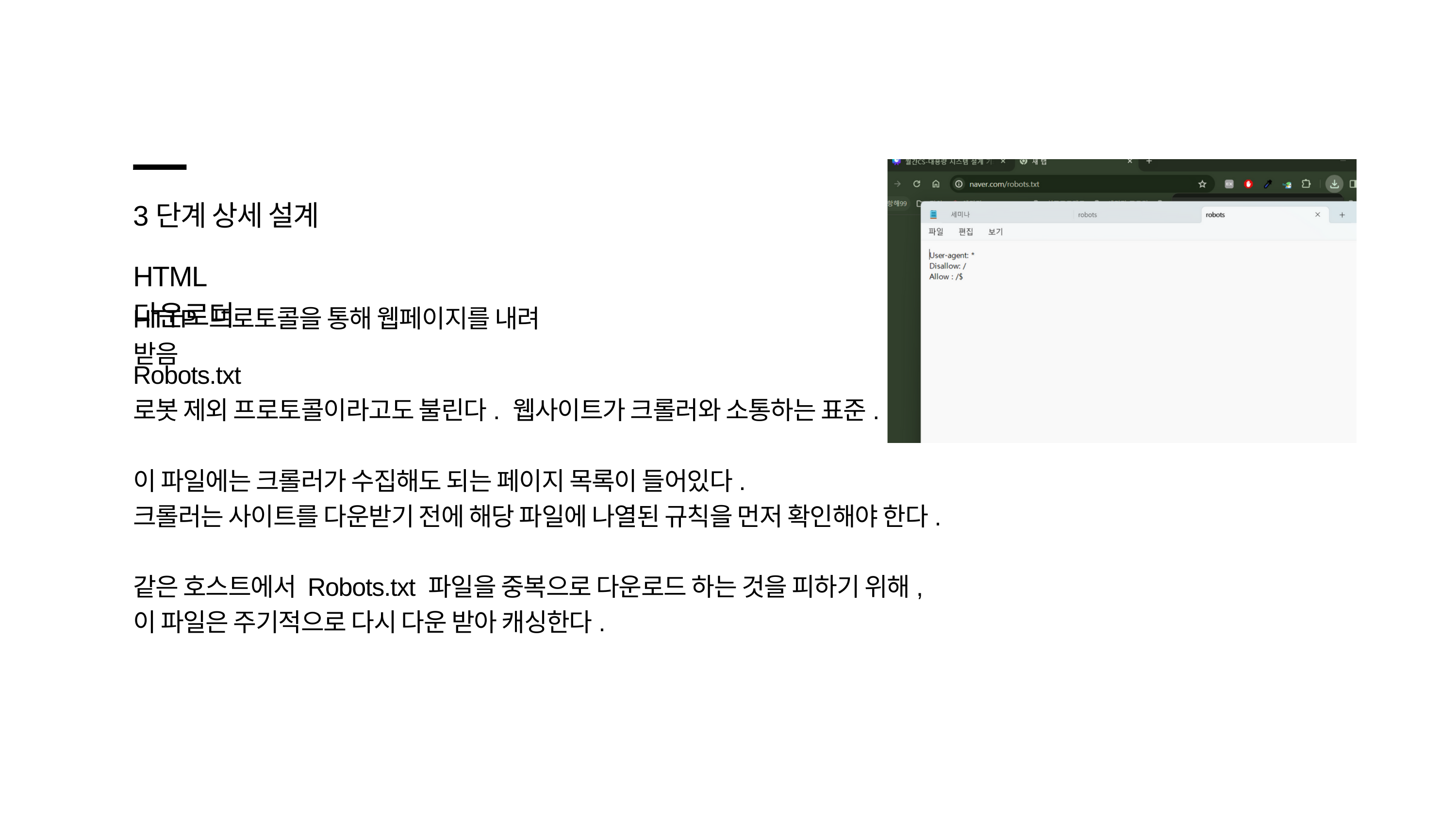

3단계 상세 설계
HTML 다운로더
HTTP 프로토콜을 통해 웹페이지를 내려 받음
Robots.txt
로봇 제외 프로토콜이라고도 불린다. 웹사이트가 크롤러와 소통하는 표준.

이 파일에는 크롤러가 수집해도 되는 페이지 목록이 들어있다.
크롤러는 사이트를 다운받기 전에 해당 파일에 나열된 규칙을 먼저 확인해야 한다.

같은 호스트에서 Robots.txt 파일을 중복으로 다운로드 하는 것을 피하기 위해,
이 파일은 주기적으로 다시 다운 받아 캐싱한다.